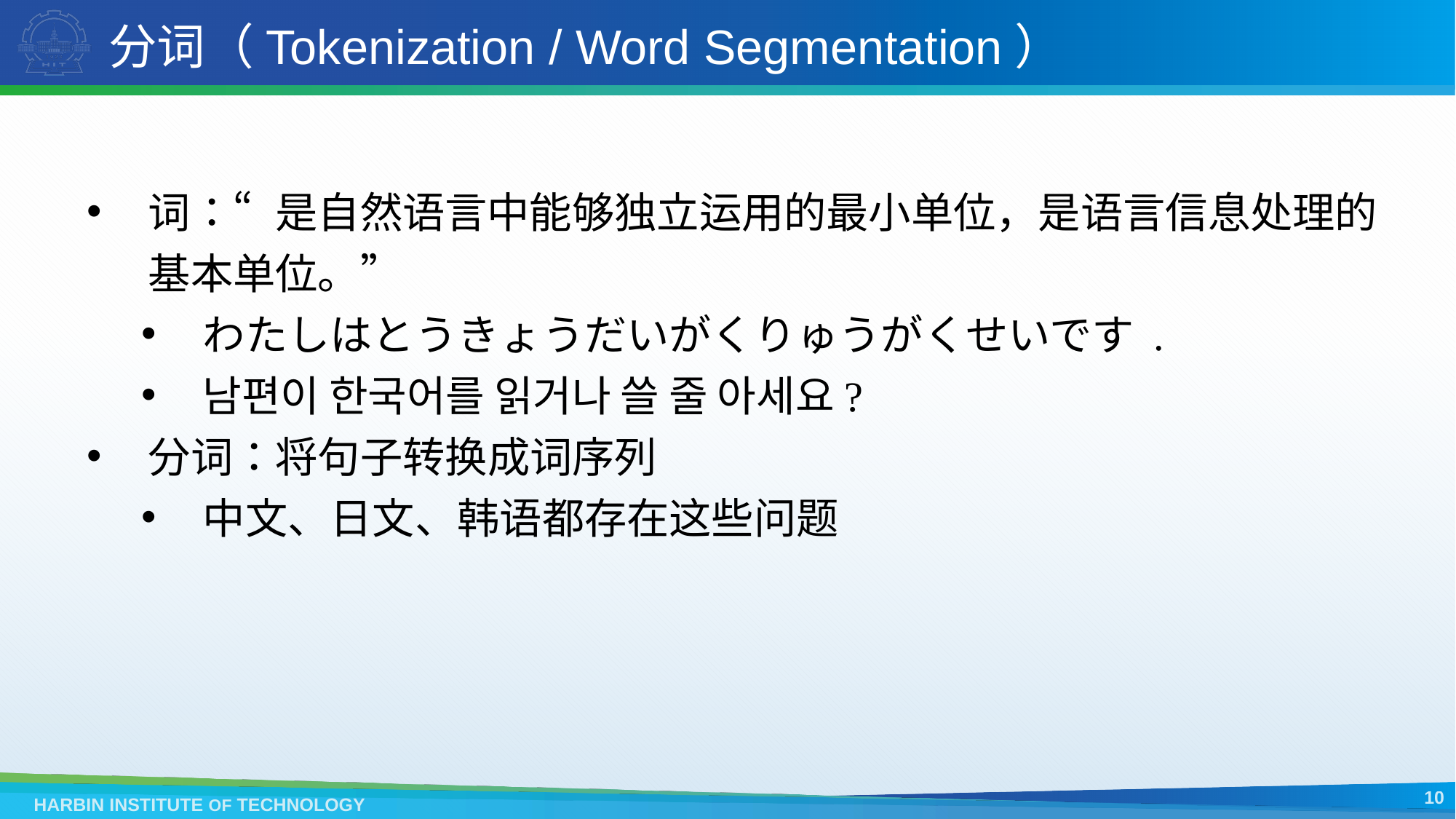

# 分词（Tokenization / Word Segmentation）
词：“是自然语言中能够独立运用的最小单位，是语言信息处理的基本单位。”
わたしはとうきょうだいがくりゅうがくせいです .
남편이 한국어를 읽거나 쓸 줄 아세요?
分词：将句子转换成词序列
中文、日文、韩语都存在这些问题
10
HARBIN INSTITUTE OF TECHNOLOGY